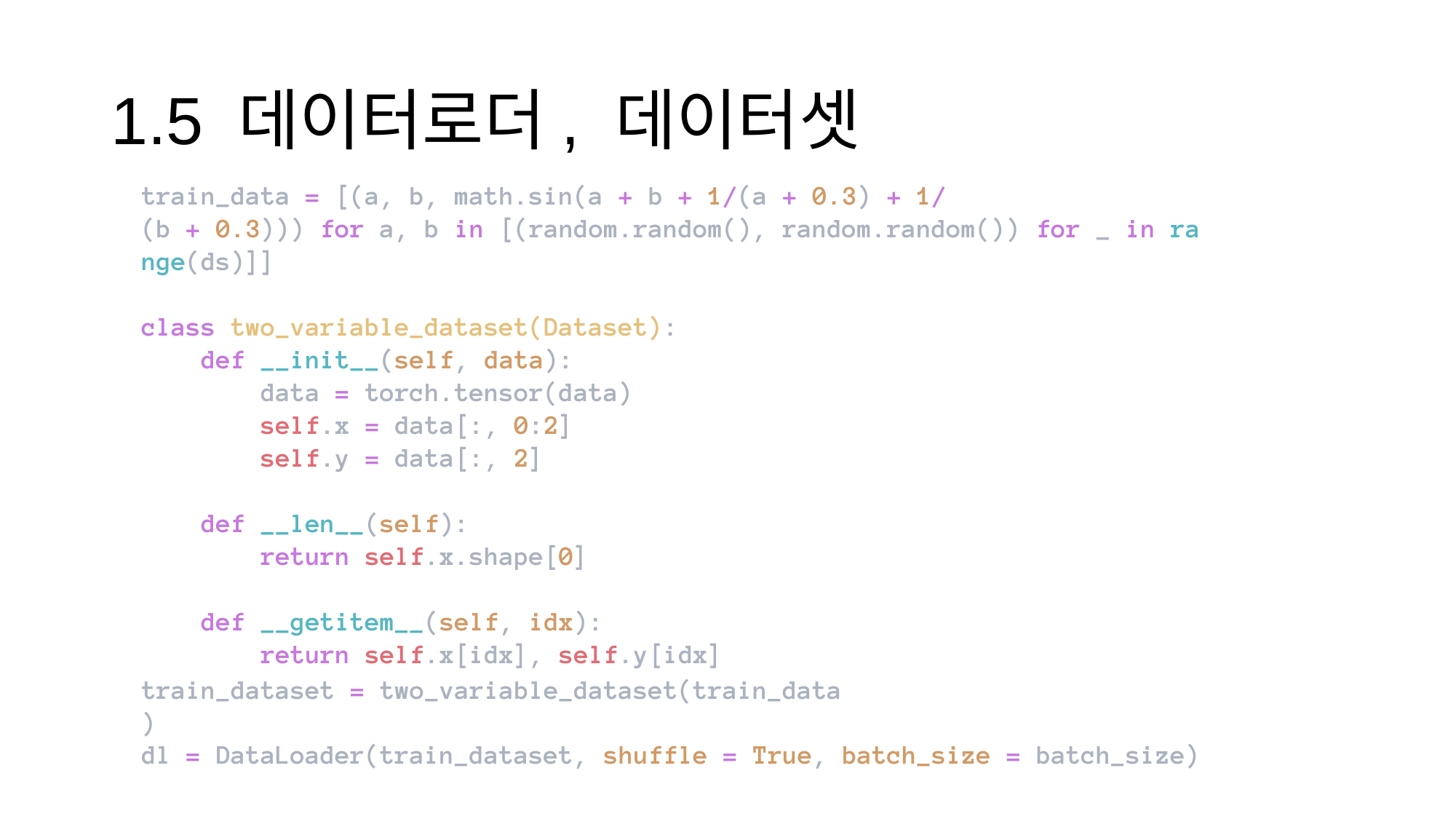

# 1.5 데이터로더, 데이터셋
train_data = [(a, b, math.sin(a + b + 1/(a + 0.3) + 1/(b + 0.3))) for a, b in [(random.random(), random.random()) for _ in range(ds)]]
class two_variable_dataset(Dataset):
    def __init__(self, data):
        data = torch.tensor(data)
        self.x = data[:, 0:2]
        self.y = data[:, 2]

    def __len__(self):
        return self.x.shape[0]

    def __getitem__(self, idx):
        return self.x[idx], self.y[idx]
train_dataset = two_variable_dataset(train_data)
dl = DataLoader(train_dataset, shuffle = True, batch_size = batch_size)